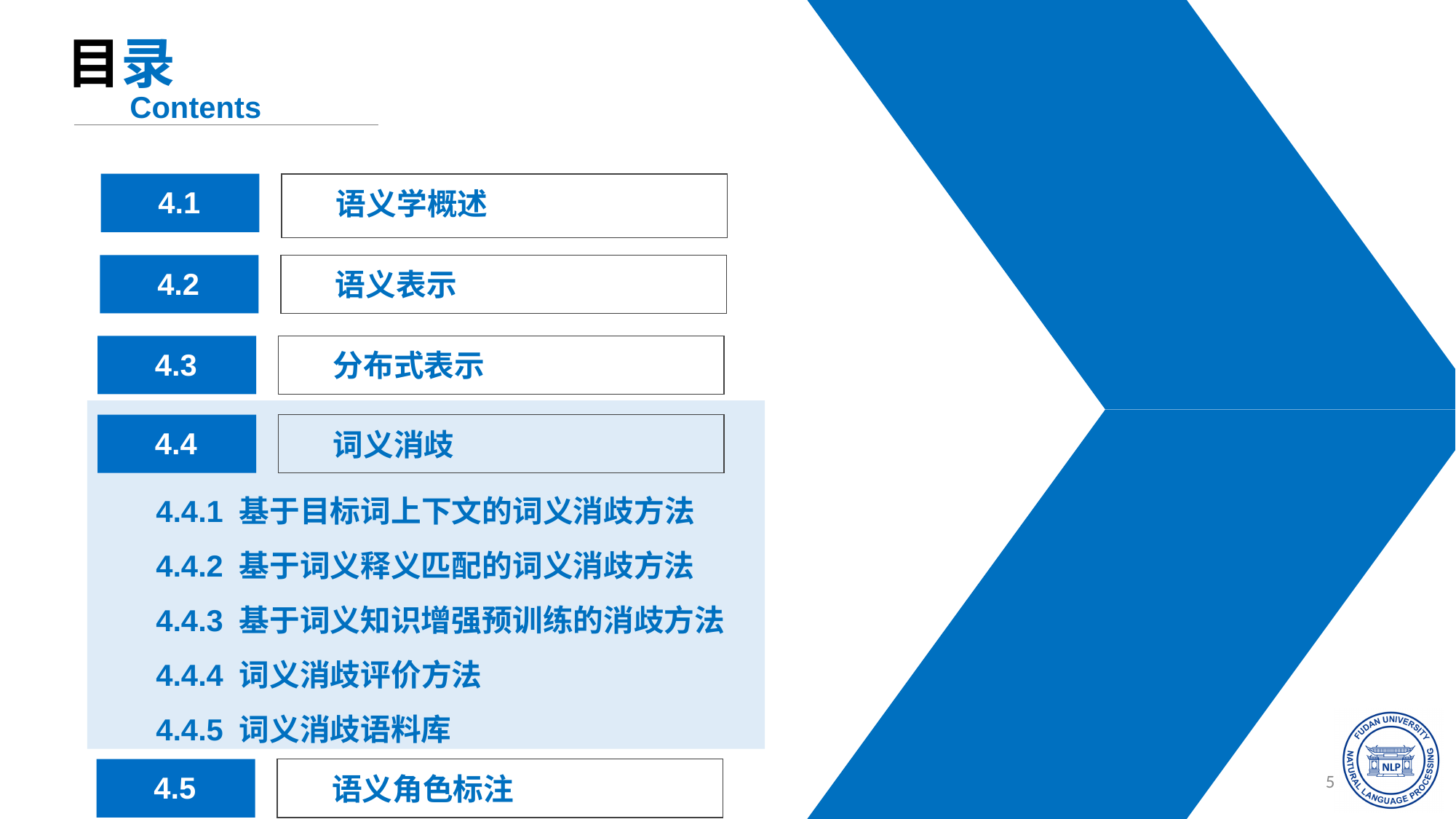

目录
Contents

语义学概述

4.1

4.2

语义表示

4.3

分布式表示

4.4

词义消歧
4.4.1 基于目标词上下文的词义消歧方法
4.4.2 基于词义释义匹配的词义消歧方法
4.4.3 基于词义知识增强预训练的消歧方法
4.4.4 词义消歧评价方法
4.4.5 词义消歧语料库

4.5

语义角色标注
58